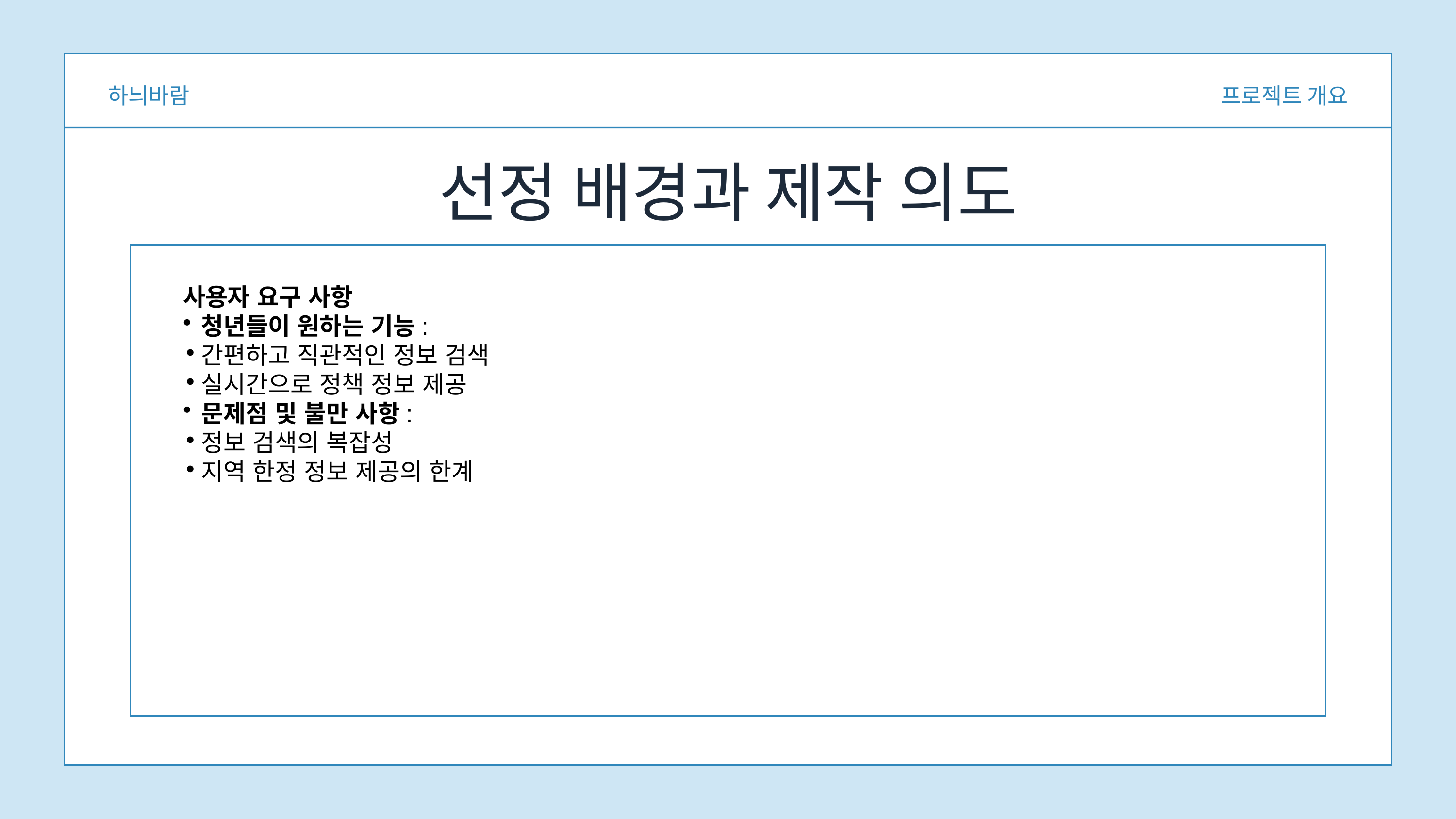

하늬바람
프로젝트 개요

선정 배경과 제작 의도

사용자 요구 사항
청년들이 원하는 기능:
간편하고 직관적인 정보 검색
실시간으로 정책 정보 제공
문제점 및 불만 사항:
정보 검색의 복잡성
지역 한정 정보 제공의 한계